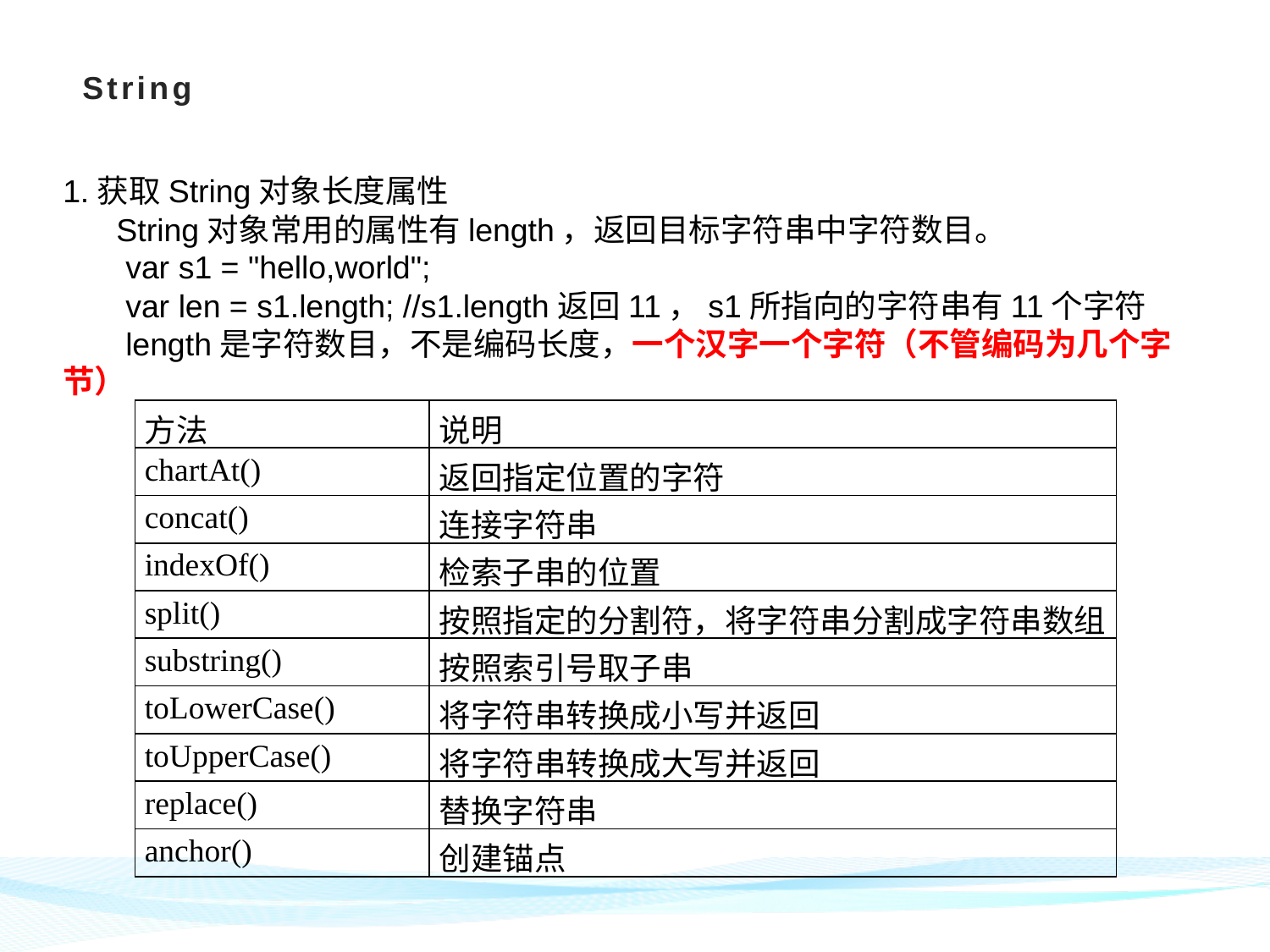

# String
1.获取String对象长度属性
      String对象常用的属性有length，返回目标字符串中字符数目。
var s1 = "hello,world";
var len = s1.length; //s1.length返回11，s1所指向的字符串有11个字符
length是字符数目，不是编码长度，一个汉字一个字符（不管编码为几个字节）
| 方法 | 说明 |
| --- | --- |
| chartAt() | 返回指定位置的字符 |
| concat() | 连接字符串 |
| indexOf() | 检索子串的位置 |
| split() | 按照指定的分割符，将字符串分割成字符串数组 |
| substring() | 按照索引号取子串 |
| toLowerCase() | 将字符串转换成小写并返回 |
| toUpperCase() | 将字符串转换成大写并返回 |
| replace() | 替换字符串 |
| anchor() | 创建锚点 |